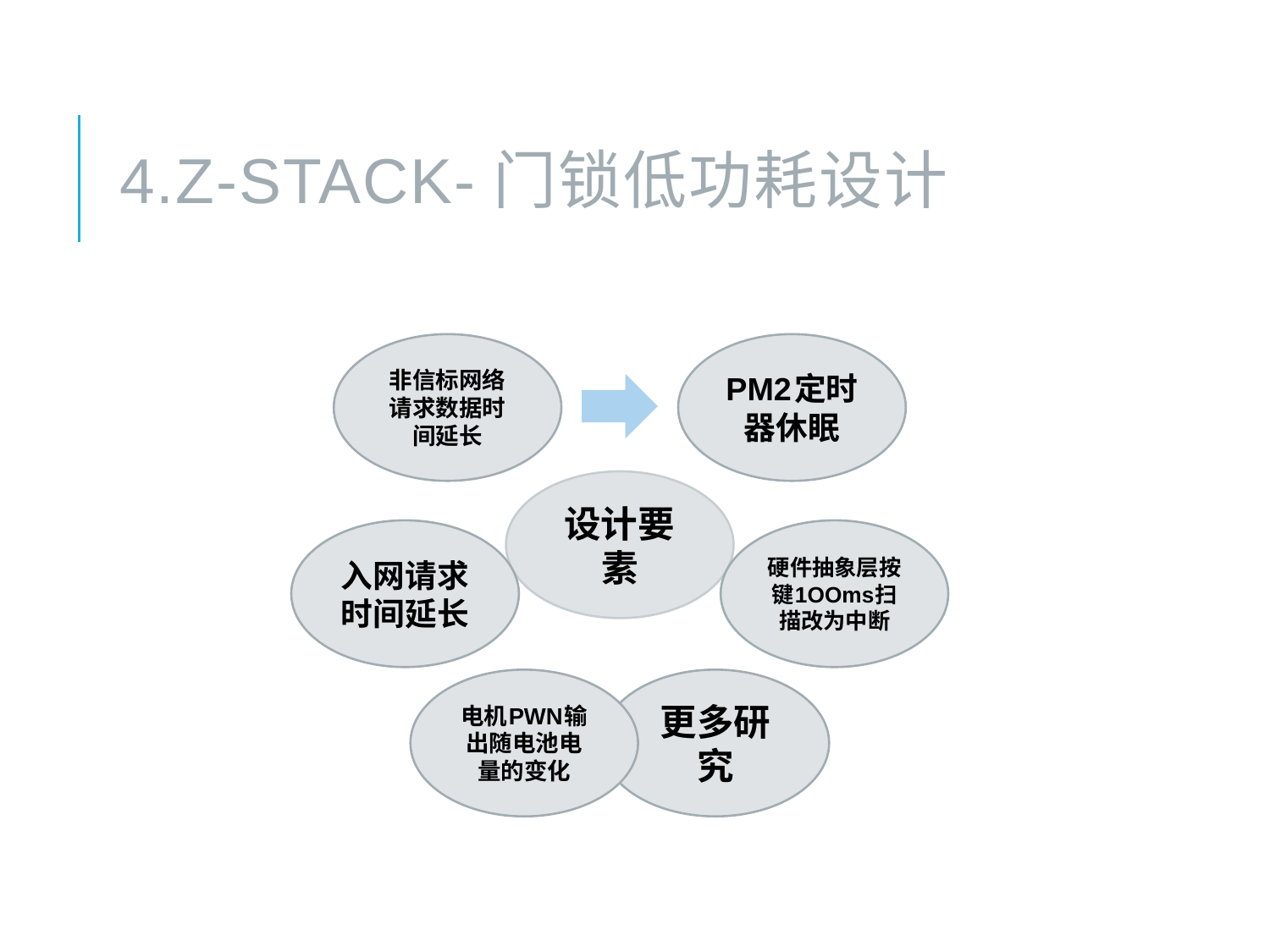

# 4.Z-STACK-门锁低功耗设计

设计要素
电机PWN输出随电池电量的变化
入网请求时间延长
非信标网络请求数据时间延长
PM2定时器休眠
硬件抽象层按键1OOms扫描改为中断
更多研究